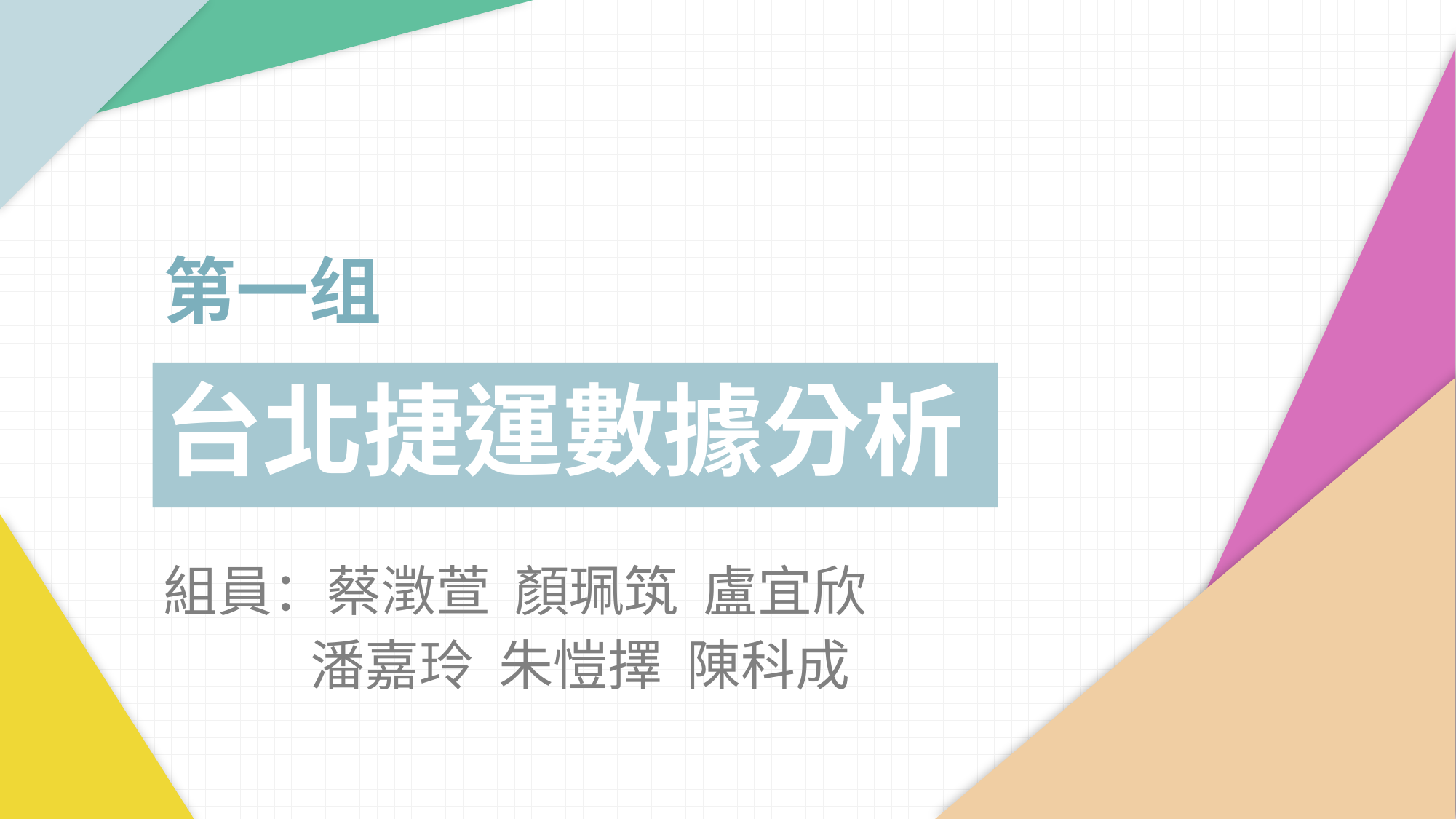

第一组
台北捷運數據分析
組員：蔡澂萱  顏珮筑  盧宜欣
           潘嘉玲  朱愷擇  陳科成